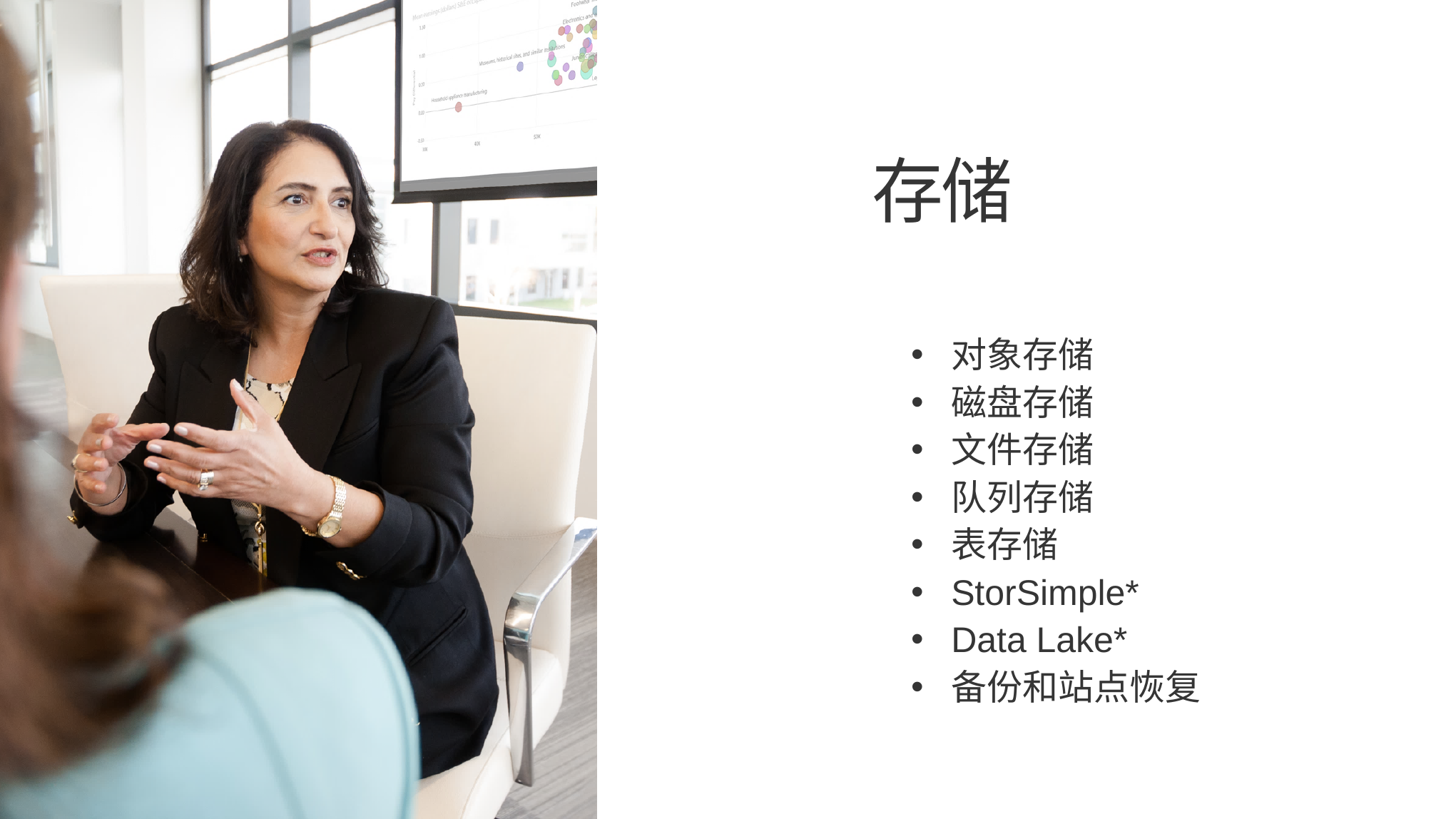

存储
对象存储
磁盘存储
文件存储
队列存储
表存储
StorSimple*
Data Lake*
备份和站点恢复